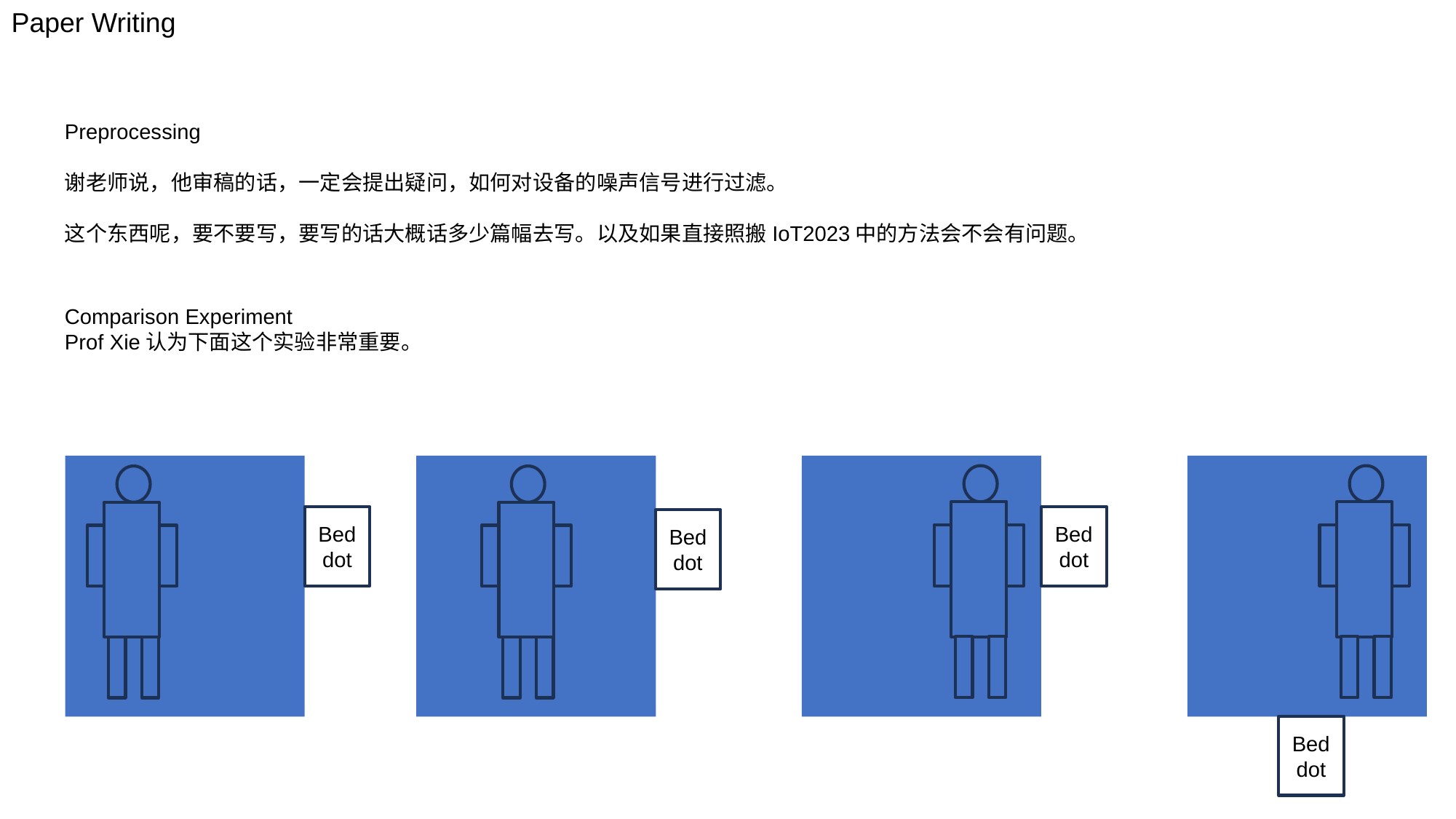

Paper Writing
Preprocessing

谢老师说，他审稿的话，一定会提出疑问，如何对设备的噪声信号进行过滤。

这个东西呢，要不要写，要写的话大概话多少篇幅去写。以及如果直接照搬IoT2023中的方法会不会有问题。
Comparison Experiment
Prof Xie认为下面这个实验非常重要。

Bed
dot
Bed
dot
Bed
dot

Bed
dot